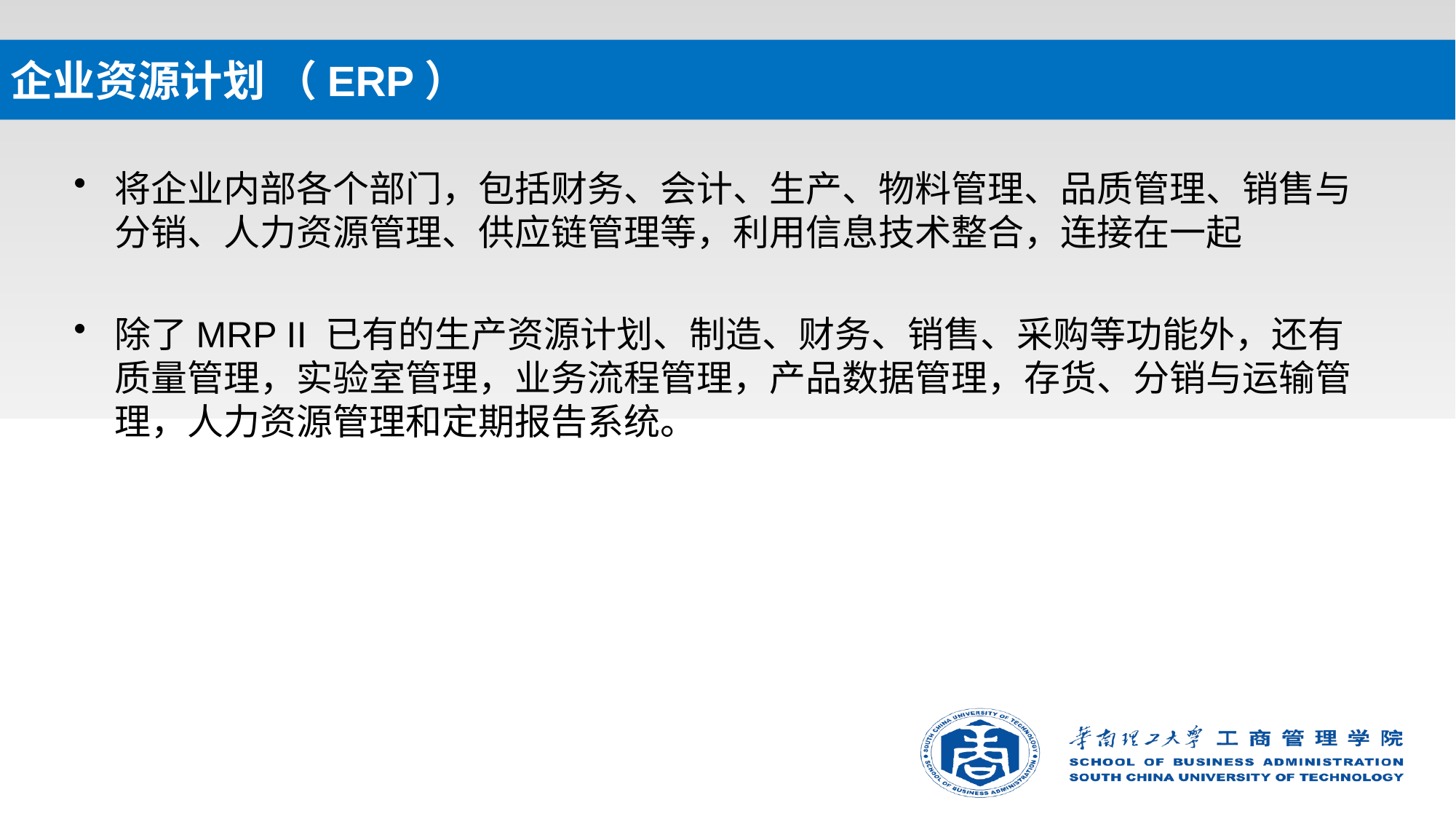

# 企业资源计划 （ERP）
将企业内部各个部门，包括财务、会计、生产、物料管理、品质管理、销售与分销、人力资源管理、供应链管理等，利用信息技术整合，连接在一起

除了MRP II 已有的生产资源计划、制造、财务、销售、采购等功能外，还有质量管理，实验室管理，业务流程管理，产品数据管理，存货、分销与运输管理，人力资源管理和定期报告系统。